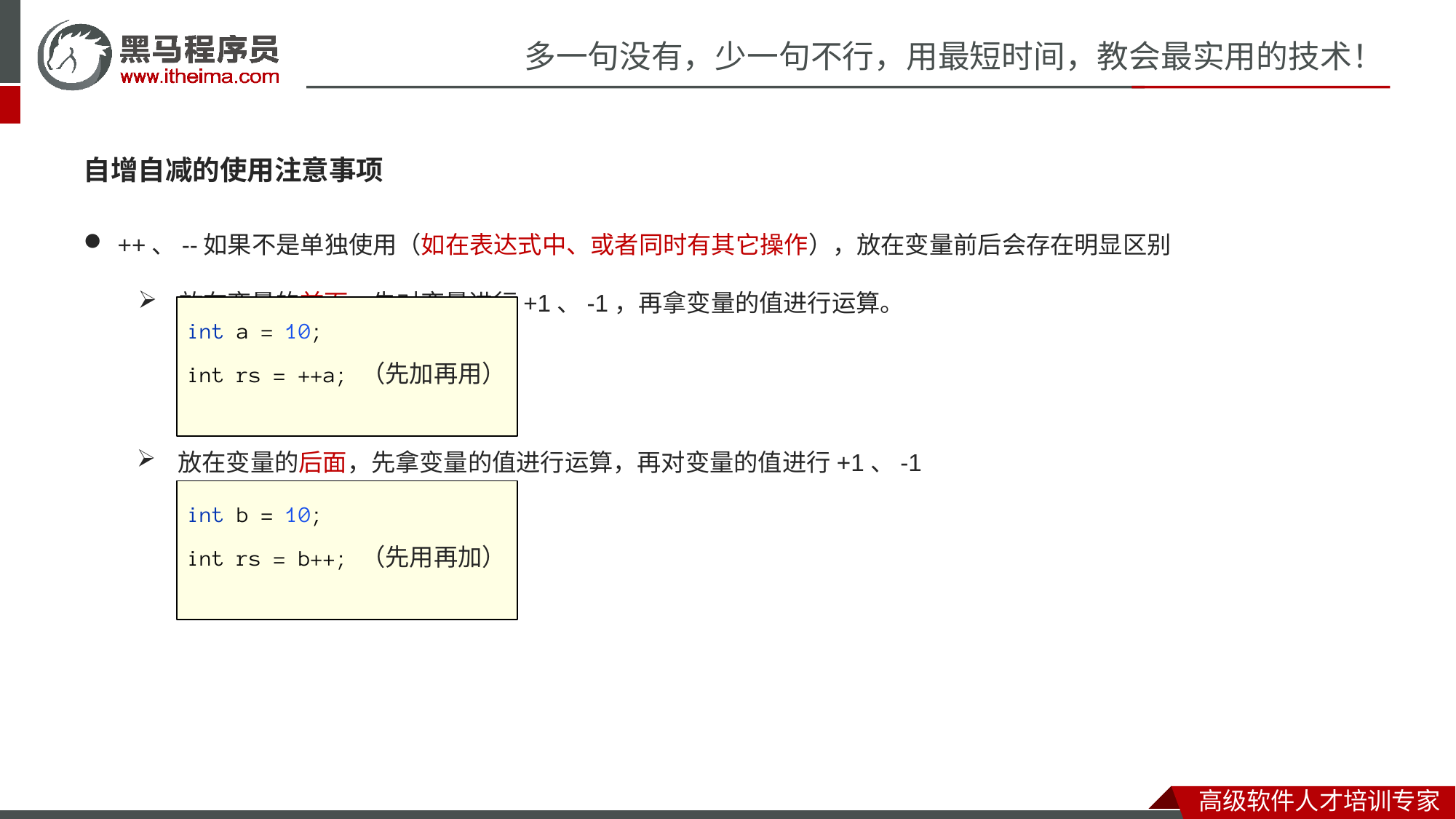

自增自减的使用注意事项
++、--如果不是单独使用（如在表达式中、或者同时有其它操作），放在变量前后会存在明显区别
放在变量的前面，先对变量进行+1、-1，再拿变量的值进行运算。

int a = 10;
int rs = ++a; （先加再用）
放在变量的后面，先拿变量的值进行运算，再对变量的值进行+1、-1
int b = 10;
int rs = b++; （先用再加）